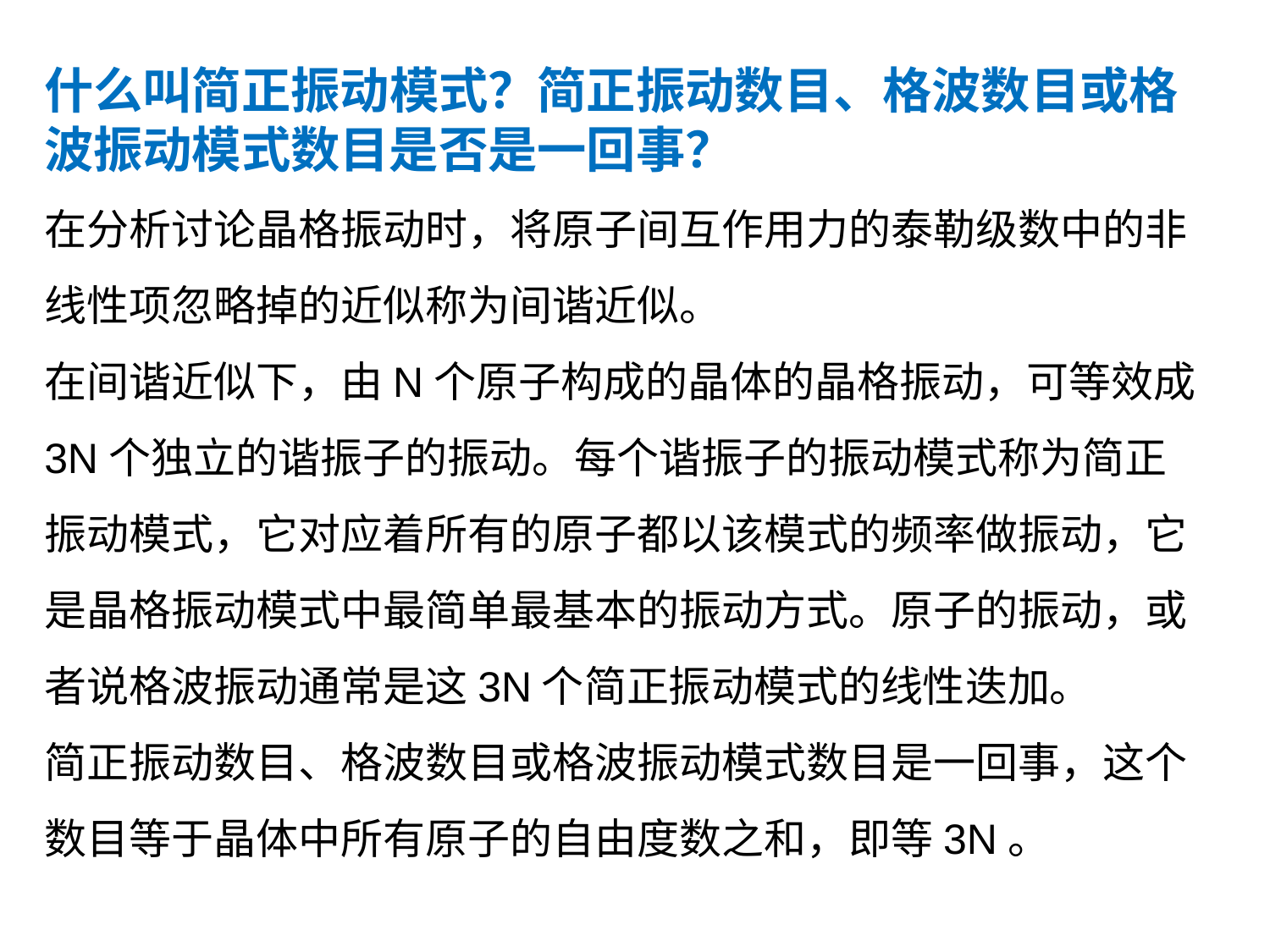

什么叫简正振动模式？简正振动数目、格波数目或格波振动模式数目是否是一回事？
在分析讨论晶格振动时，将原子间互作用力的泰勒级数中的非线性项忽略掉的近似称为间谐近似。
在间谐近似下，由N个原子构成的晶体的晶格振动，可等效成3N个独立的谐振子的振动。每个谐振子的振动模式称为简正振动模式，它对应着所有的原子都以该模式的频率做振动，它是晶格振动模式中最简单最基本的振动方式。原子的振动，或者说格波振动通常是这3N个简正振动模式的线性迭加。
简正振动数目、格波数目或格波振动模式数目是一回事，这个数目等于晶体中所有原子的自由度数之和，即等3N。